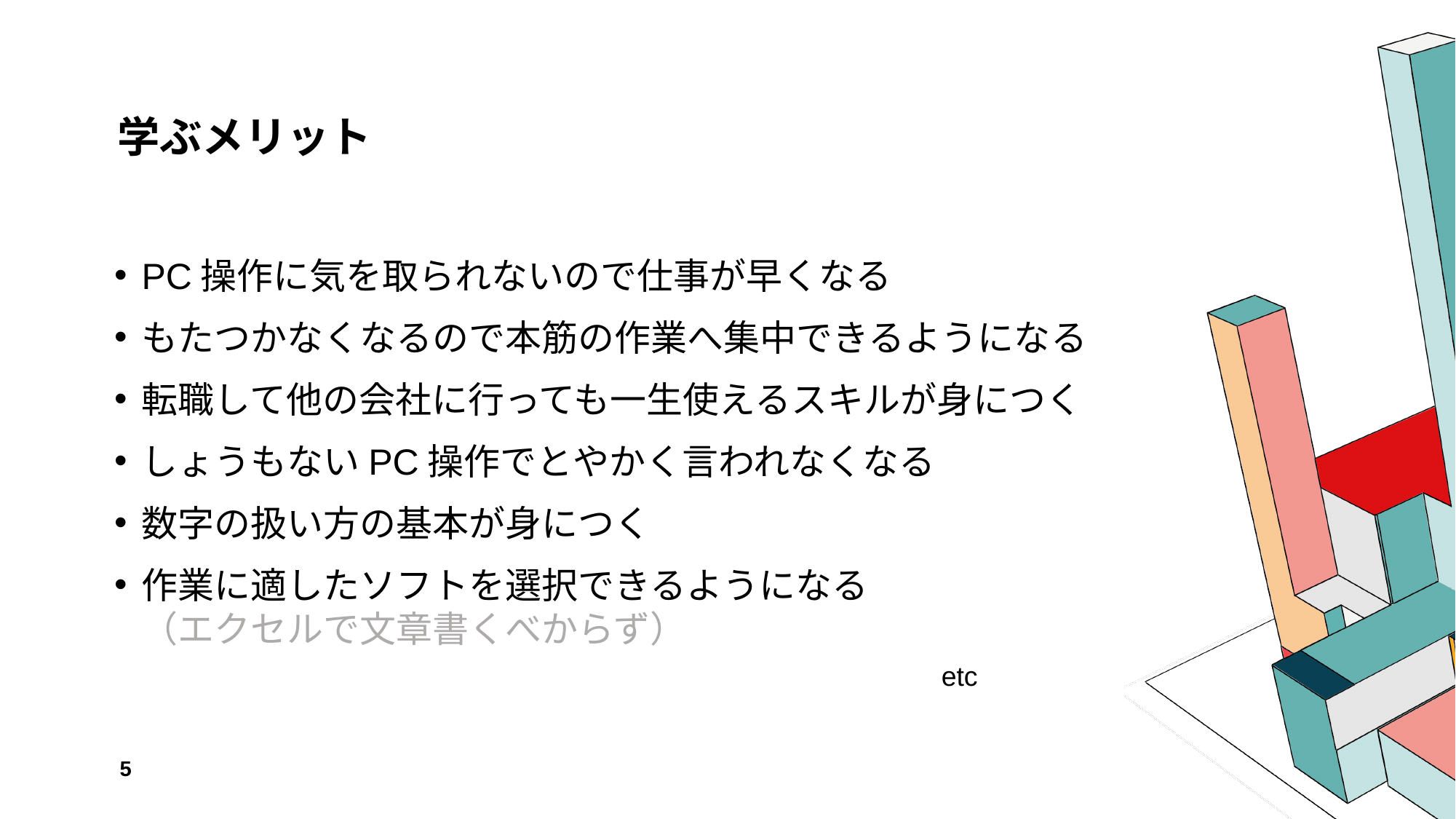

# 学ぶメリット
PC操作に気を取られないので仕事が早くなる
もたつかなくなるので本筋の作業へ集中できるようになる
転職して他の会社に行っても一生使えるスキルが身につく
しょうもないPC操作でとやかく言われなくなる
数字の扱い方の基本が身につく
作業に適したソフトを選択できるようになる
（エクセルで文章書くべからず）　　　　　　　　　　　　　　　　　	                                                                      etc

5